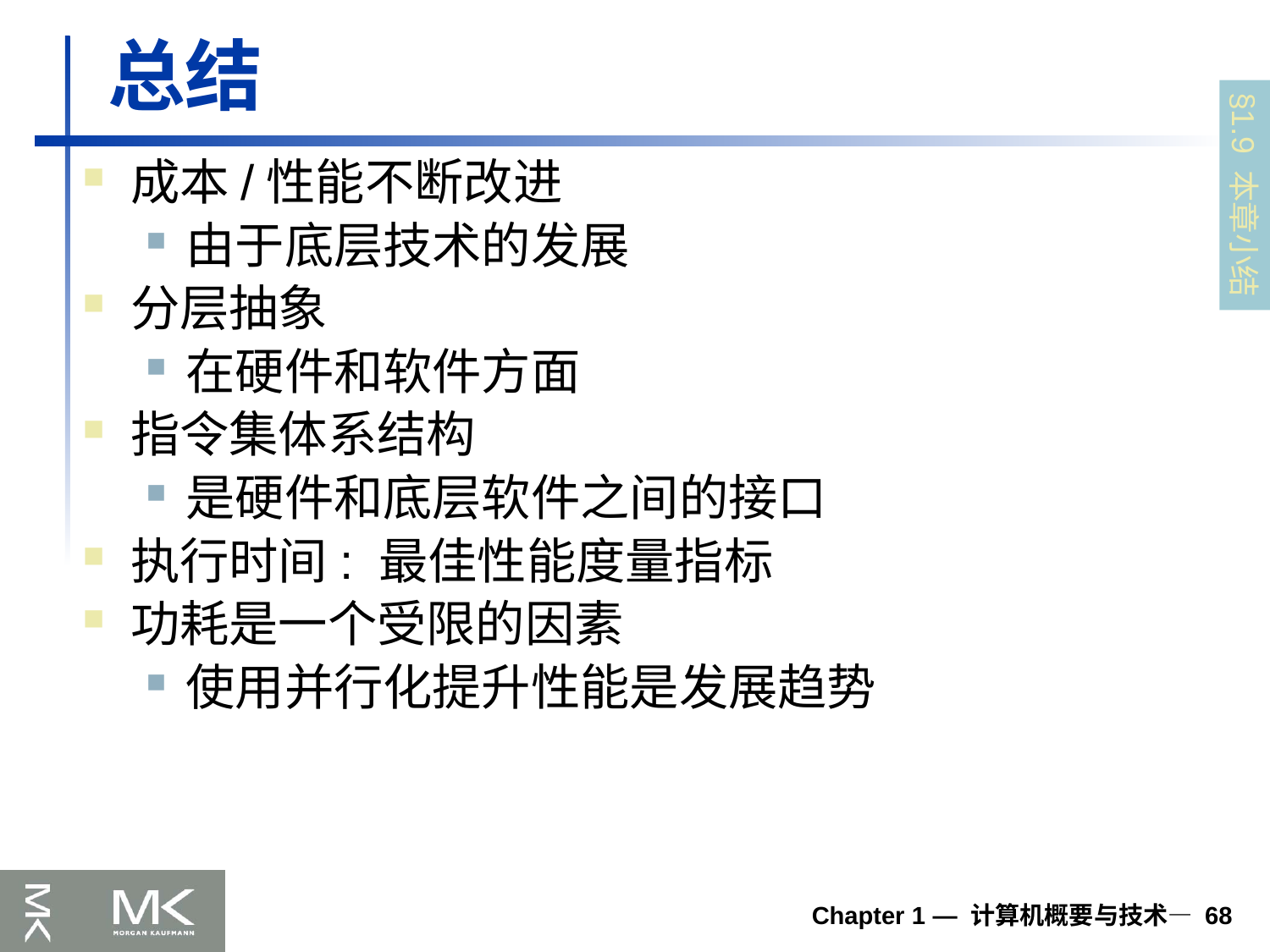

# 总结
成本/性能不断改进
由于底层技术的发展
分层抽象
在硬件和软件方面
指令集体系结构
是硬件和底层软件之间的接口
执行时间: 最佳性能度量指标
功耗是一个受限的因素
使用并行化提升性能是发展趋势
§1.9 本章小结
Chapter 1 — 计算机概要与技术— 68